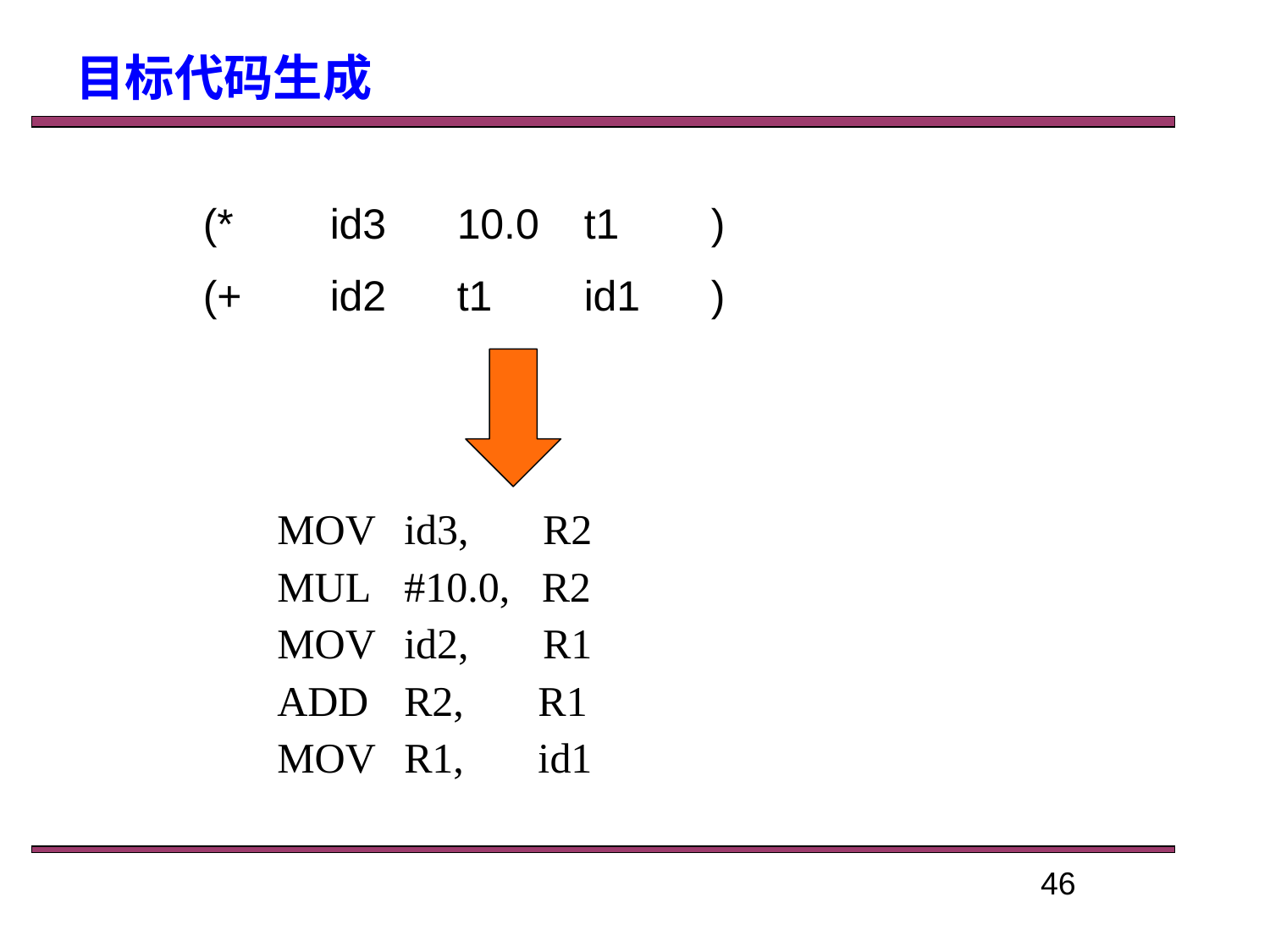

目标代码生成
(*	id3	10.0	t1	)
(+	id2	t1	id1	)

MOV	id3,       R2
MUL	#10.0,   R2
MOV	id2,       R1
ADD	R2,       R1
MOV	R1,       id1
46